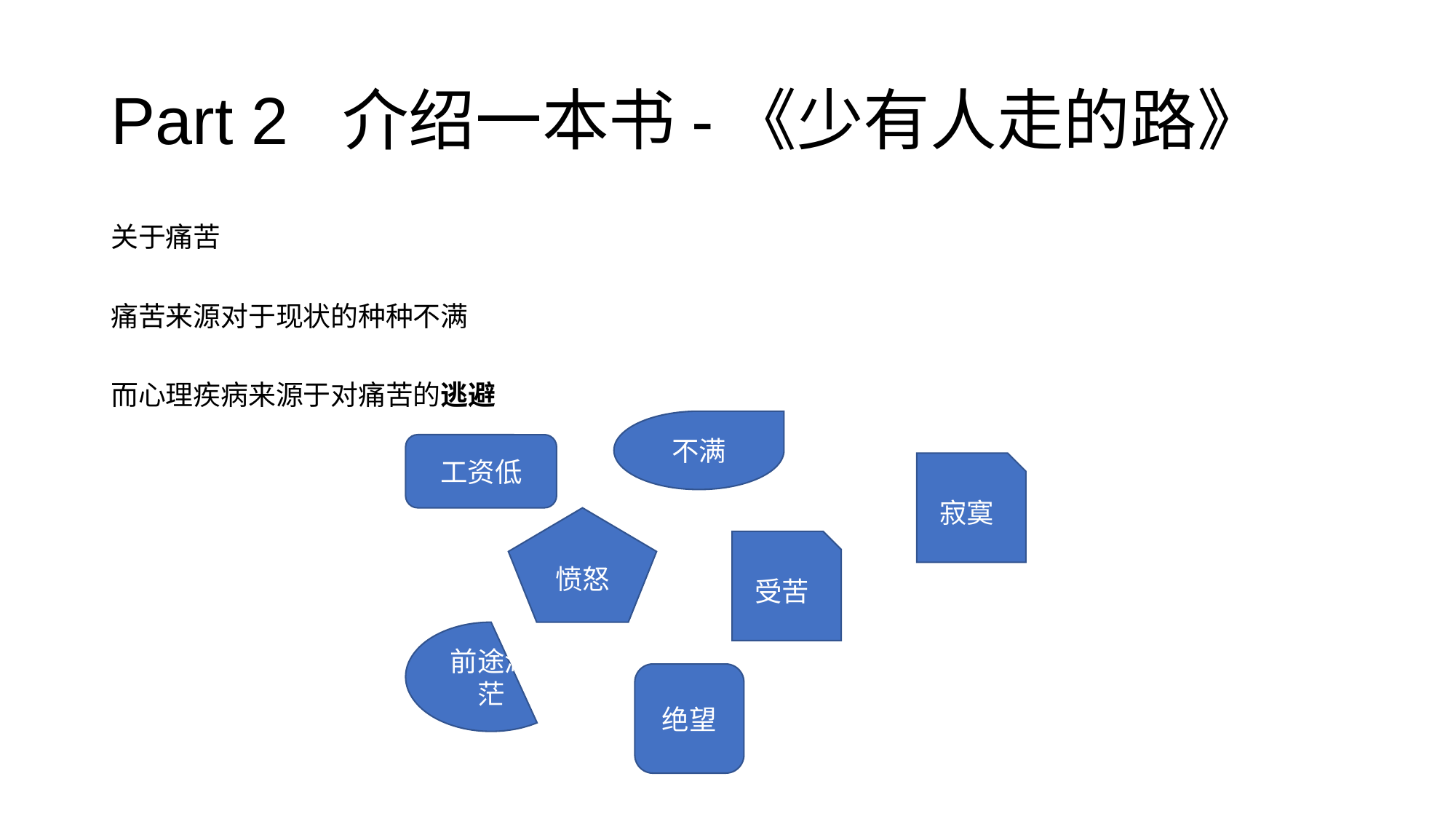

# Part 2  介绍一本书-《少有人走的路》
关于痛苦

痛苦来源对于现状的种种不满

而心理疾病来源于对痛苦的逃避

不满
工资低
寂寞
愤怒
受苦
前途渺茫
绝望